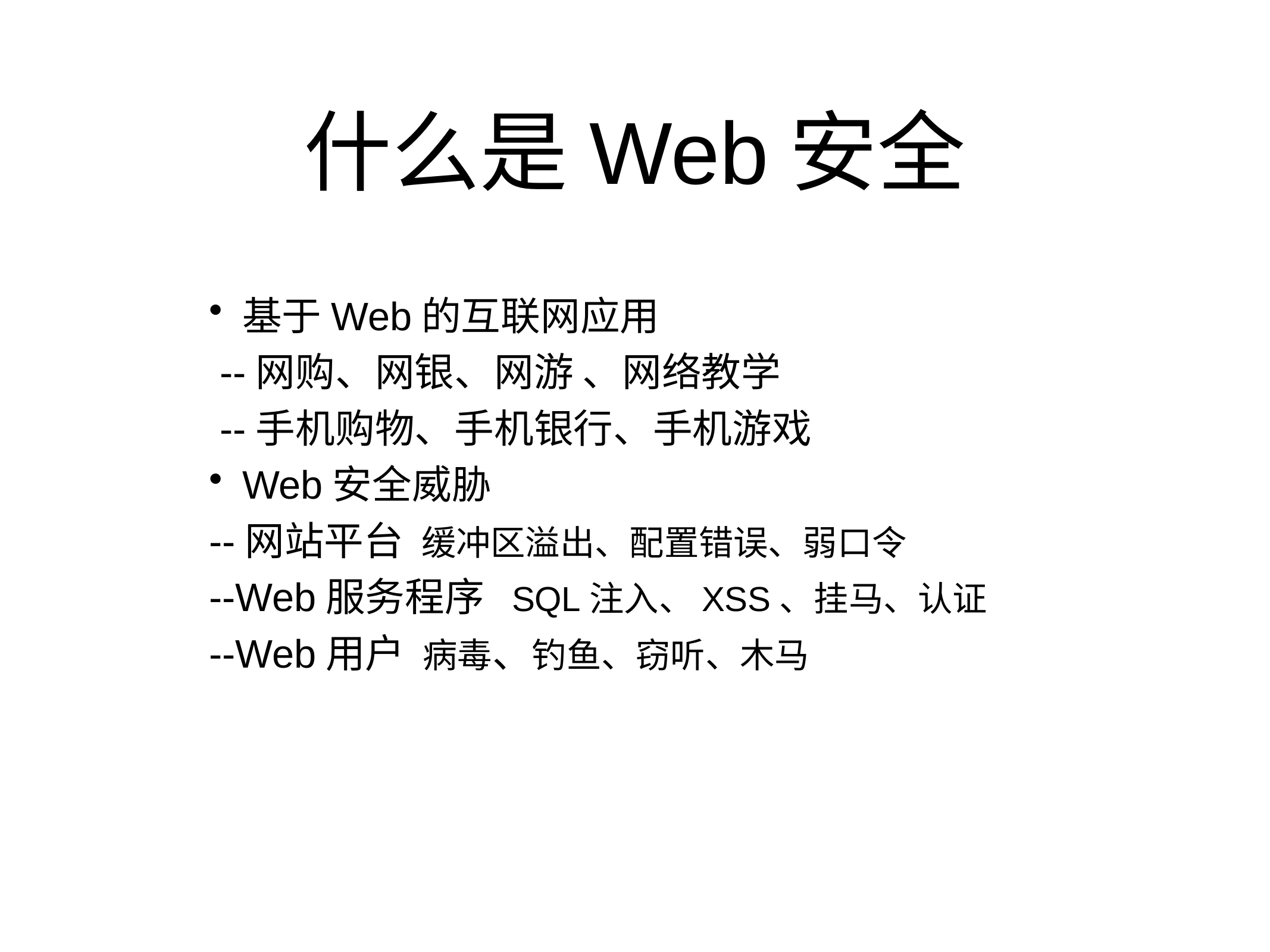

# 什么是Web安全
基于Web的互联网应用
 --网购、网银、网游 、网络教学
 --手机购物、手机银行、手机游戏
Web安全威胁
--网站平台  缓冲区溢出、配置错误、弱口令
--Web服务程序  SQL注入、XSS、挂马、认证
--Web用户  病毒、钓鱼、窃听、木马